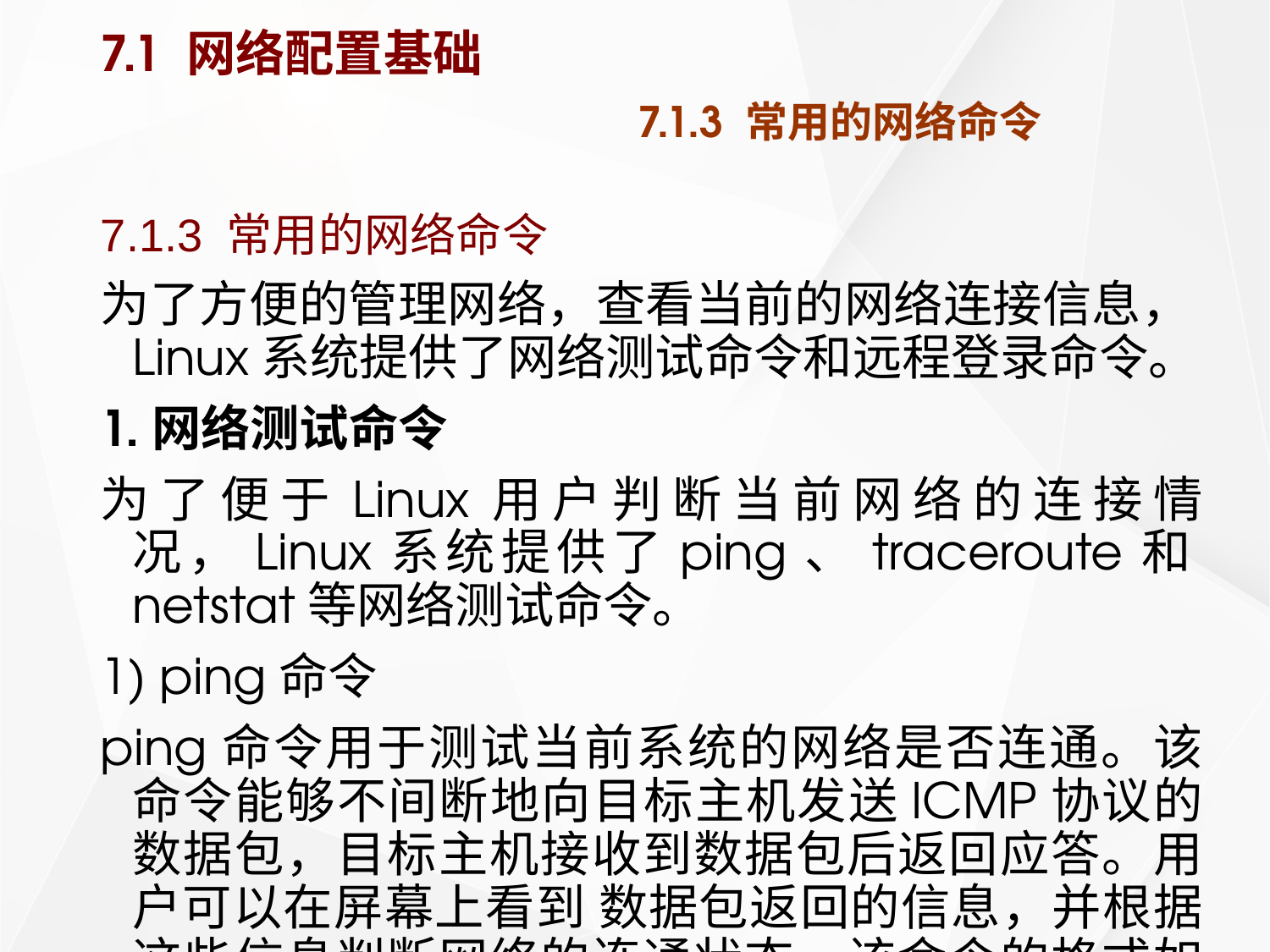

# 7.1 网络配置基础 7.1.3 常用的网络命令
7.1.3 常用的网络命令
为了方便的管理网络，查看当前的网络连接信息，Linux系统提供了网络测试命令和远程登录命令。
1.网络测试命令
为了便于Linux用户判断当前网络的连接情况，Linux系统提供了ping、traceroute和netstat等网络测试命令。
1) ping命令
ping命令用于测试当前系统的网络是否连通。该命令能够不间断地向目标主机发送ICMP协议的数据包，目标主机接收到数据包后返回应答。用户可以在屏幕上看到 数据包返回的信息，并根据这些信息判断网络的连通状态。该命令的格式如下：
ping  [选项]  目标主机名或IP地址